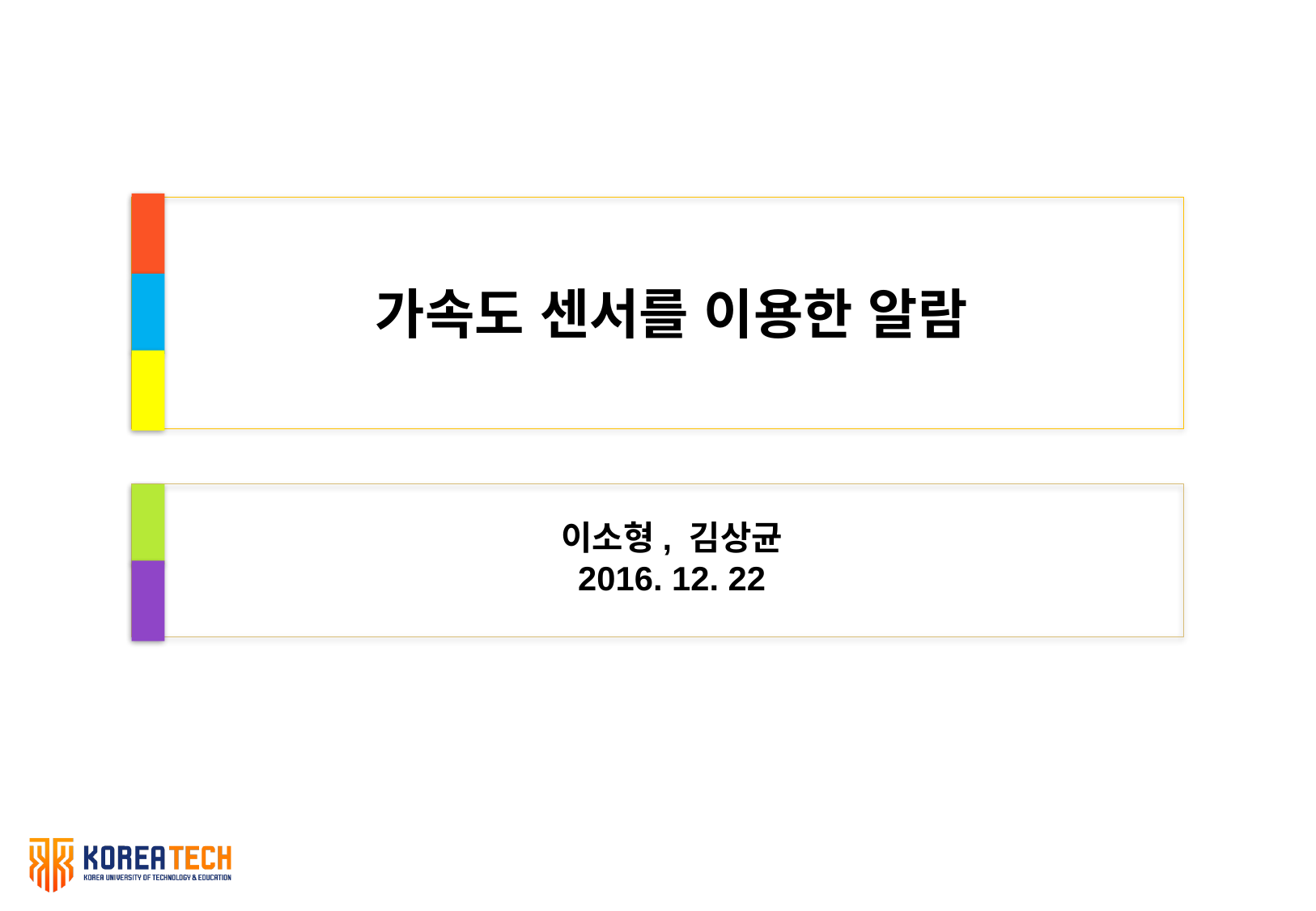

# 가속도 센서를 이용한 알람
이소형, 김상균
2016. 12. 22